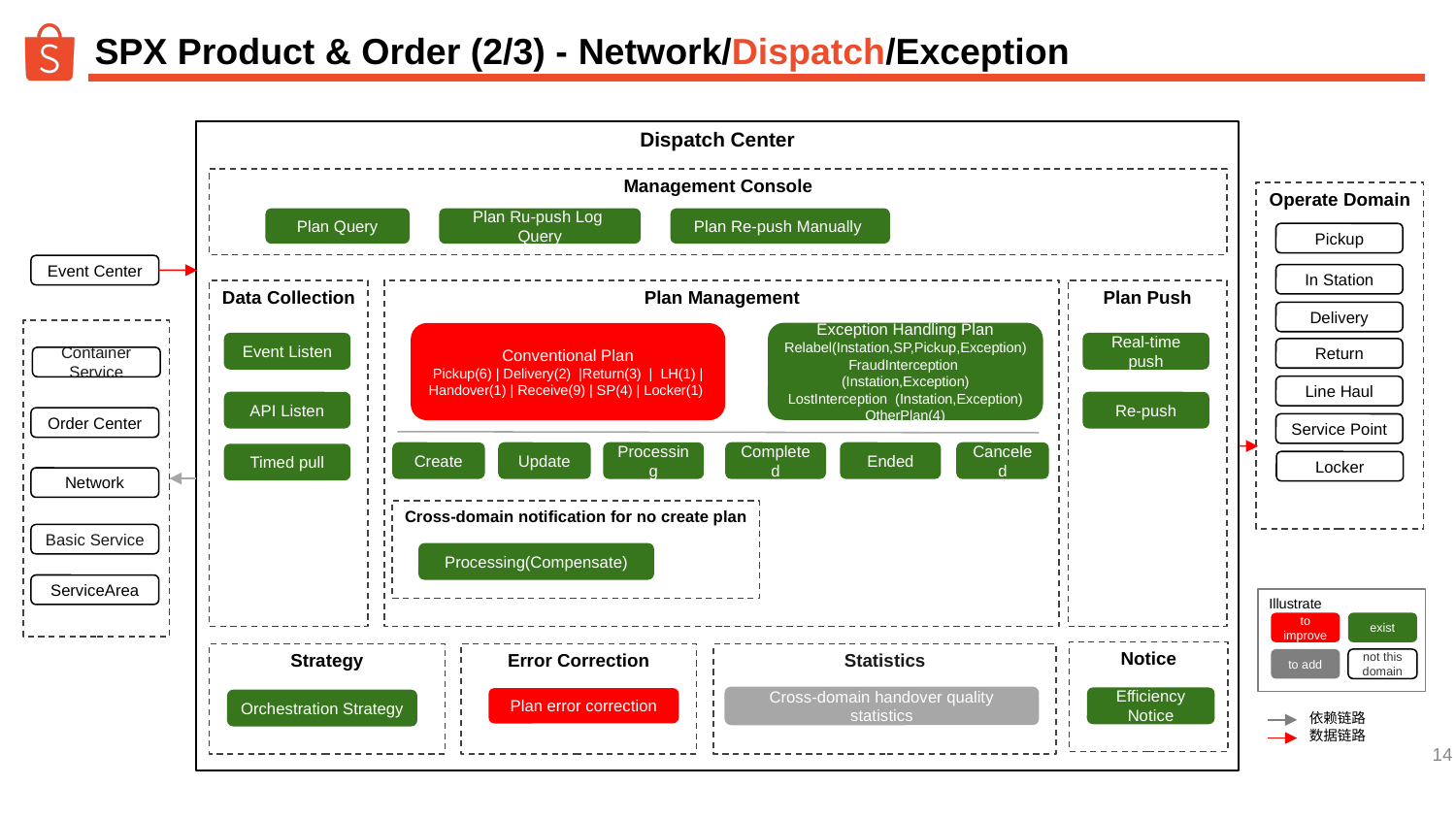

# SPX Product & Order (2/3) - Network/Dispatch/Exception
Dispatch Center
Management Console
Operate Domain
Plan Ru-push Log  Query
Plan Re-push Manually
Plan Query
Pickup
Event Center
In Station
Data Collection
Plan Management
Plan Push
Delivery

Exception Handling Plan
Relabel(Instation,SP,Pickup,Exception)
FraudInterception  (Instation,Exception)
LostInterception  (Instation,Exception)
OtherPlan(4)
Conventional Plan
Pickup(6) | Delivery(2)  |Return(3)  |  LH(1) | Handover(1) | Receive(9) | SP(4) | Locker(1)
Event Listen
Real-time push
Return
Container Service
Line Haul
API Listen
Re-push
Order Center
Service Point
Create
Update
Processing
Completed
Ended
Canceled
Timed pull
Locker
Network
Cross-domain notification for no create plan
Basic Service
Processing(Compensate)
ServiceArea
Illustrate
to improve
exist
Notice
Error Correction
Statistics
Strategy
to add
not this domain
Cross-domain handover quality statistics
Efficiency Notice
Plan error correction
Orchestration Strategy
依赖链路
数据链路
14